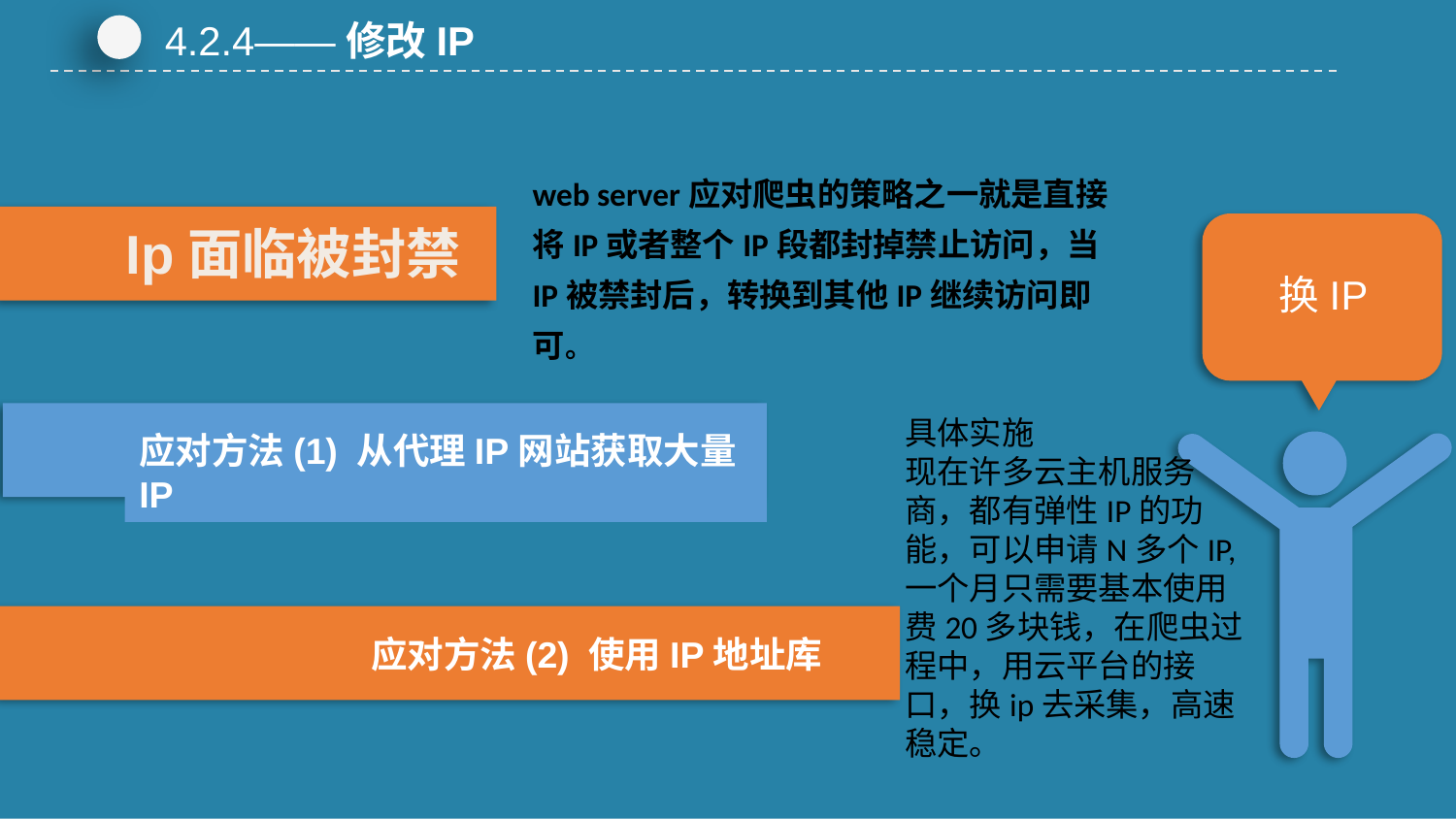

4.2.4——修改IP

web server应对爬虫的策略之一就是直接将IP或者整个IP段都封掉禁止访问，当IP被禁封后，转换到其他IP继续访问即可。

Ip面临被封禁

换IP

应对方法(1) 从代理IP网站获取大量IP

具体实施
现在许多云主机服务商，都有弹性IP的功能，可以申请N多个IP,一个月只需要基本使用费20多块钱，在爬虫过程中，用云平台的接口，换ip去采集，高速稳定。

应对方法(2) 使用IP地址库